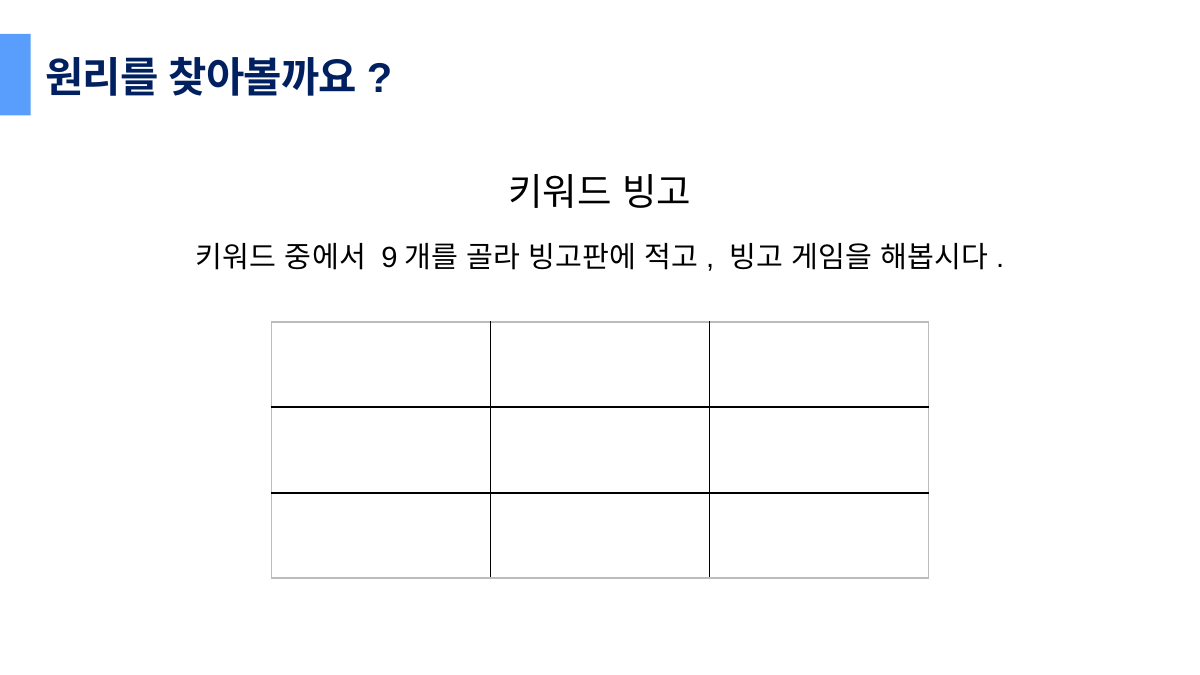

원리를 찾아볼까요?
키워드 빙고
키워드 중에서 9개를 골라 빙고판에 적고, 빙고 게임을 해봅시다.
|  |  |  |
| --- | --- | --- |
|  |  |  |
|  |  |  |